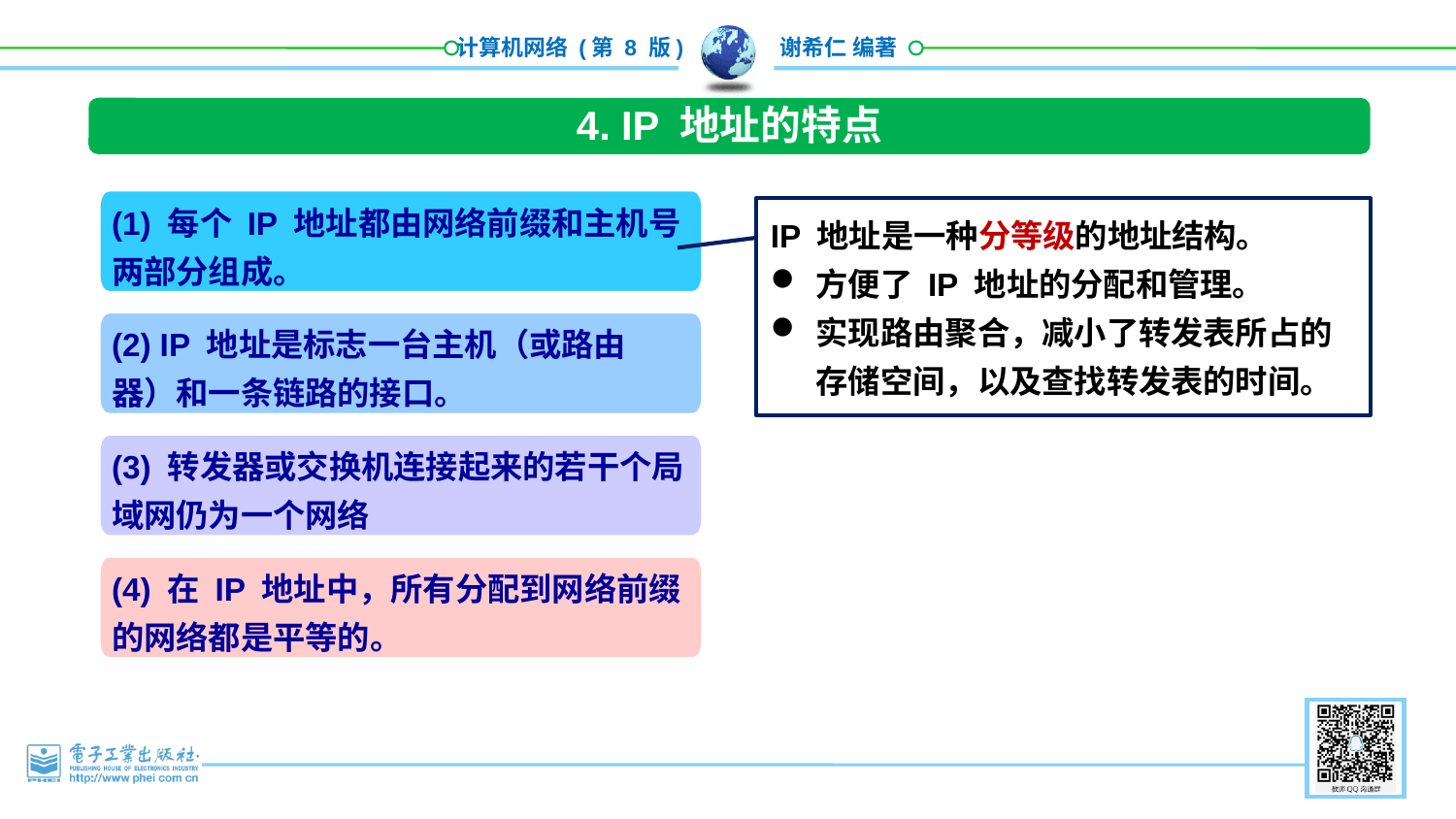

4. IP 地址的特点

(1) 每个 IP 地址都由网络前缀和主机号两部分组成。
(2) IP 地址是标志一台主机（或路由器）和一条链路的接口。
(3) 转发器或交换机连接起来的若干个局域网仍为一个网络
(4) 在 IP 地址中，所有分配到网络前缀的网络都是平等的。
IP 地址是一种分等级的地址结构。
方便了 IP 地址的分配和管理。
实现路由聚合，减小了转发表所占的存储空间，以及查找转发表的时间。